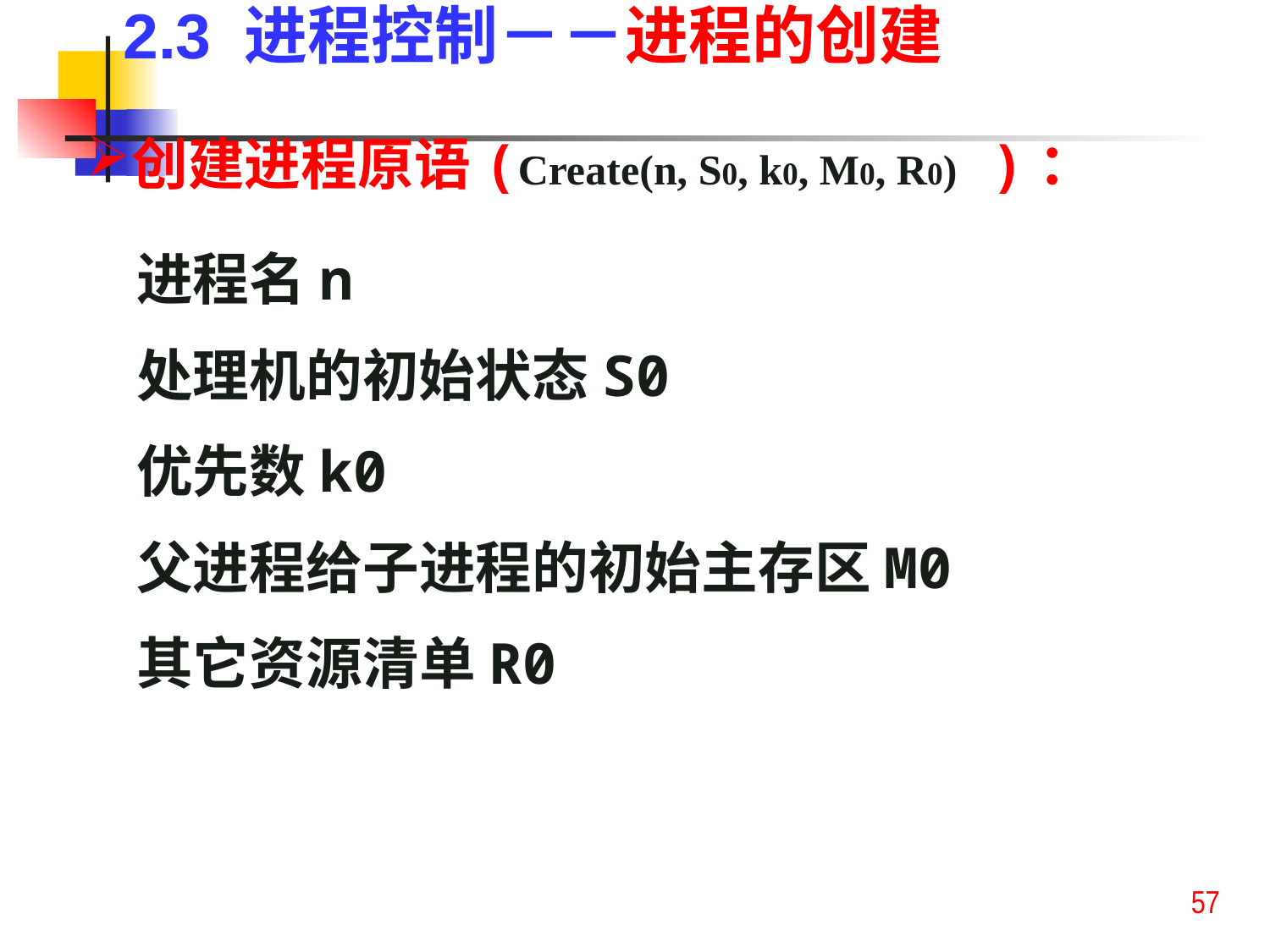

2.3 进程控制－－进程的创建
创建进程原语(Create(n, S0, k0, M0, R0) )：
进程名n
处理机的初始状态S0
优先数k0
父进程给子进程的初始主存区M0
其它资源清单R0
57